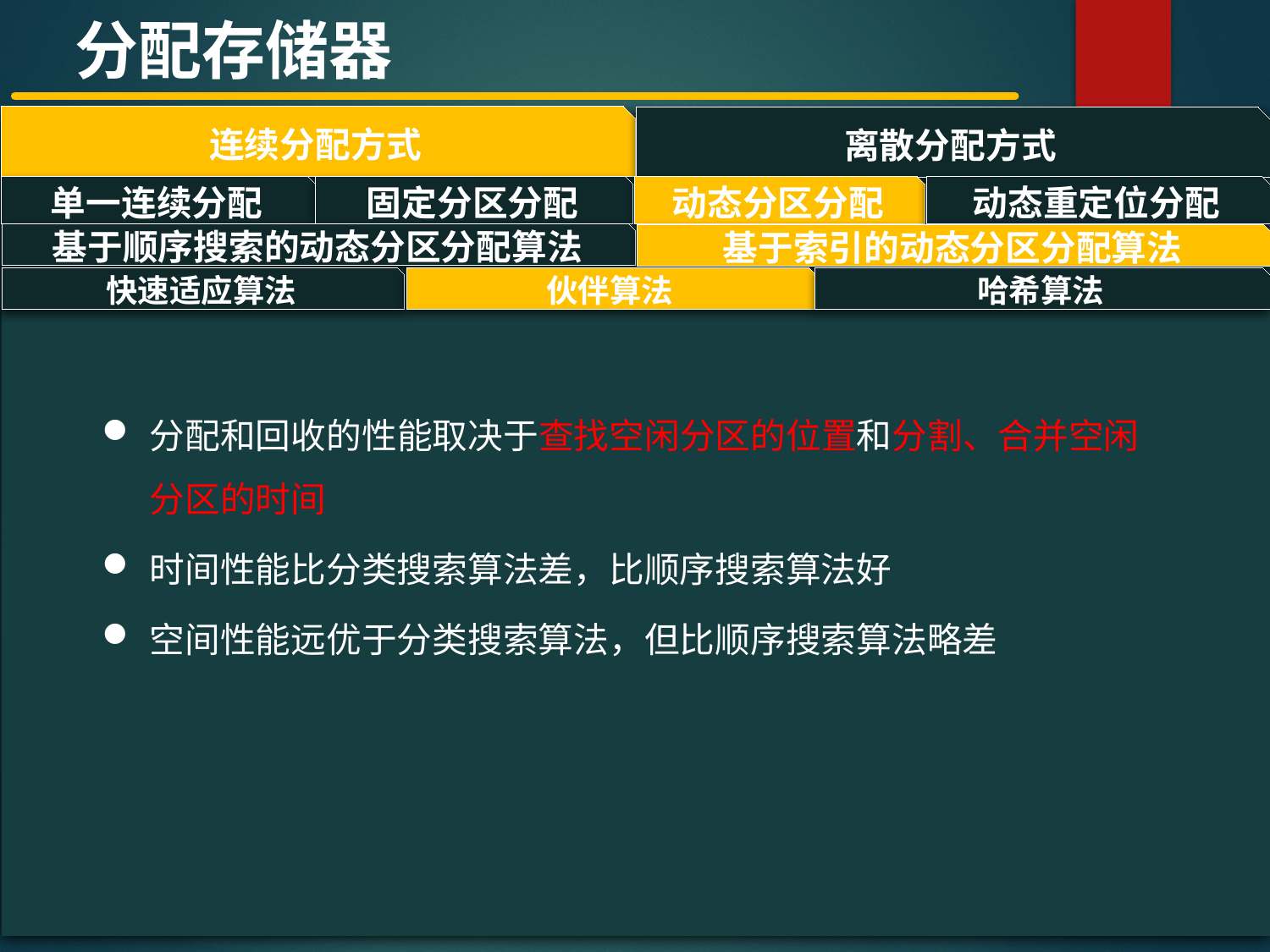

分配存储器
连续分配方式
离散分配方式
#
单一连续分配
固定分区分配
动态分区分配
动态重定位分配
基于顺序搜索的动态分区分配算法
基于索引的动态分区分配算法
快速适应算法
哈希算法
伙伴算法
分配和回收的性能取决于查找空闲分区的位置和分割、合并空闲分区的时间
时间性能比分类搜索算法差，比顺序搜索算法好
空间性能远优于分类搜索算法，但比顺序搜索算法略差